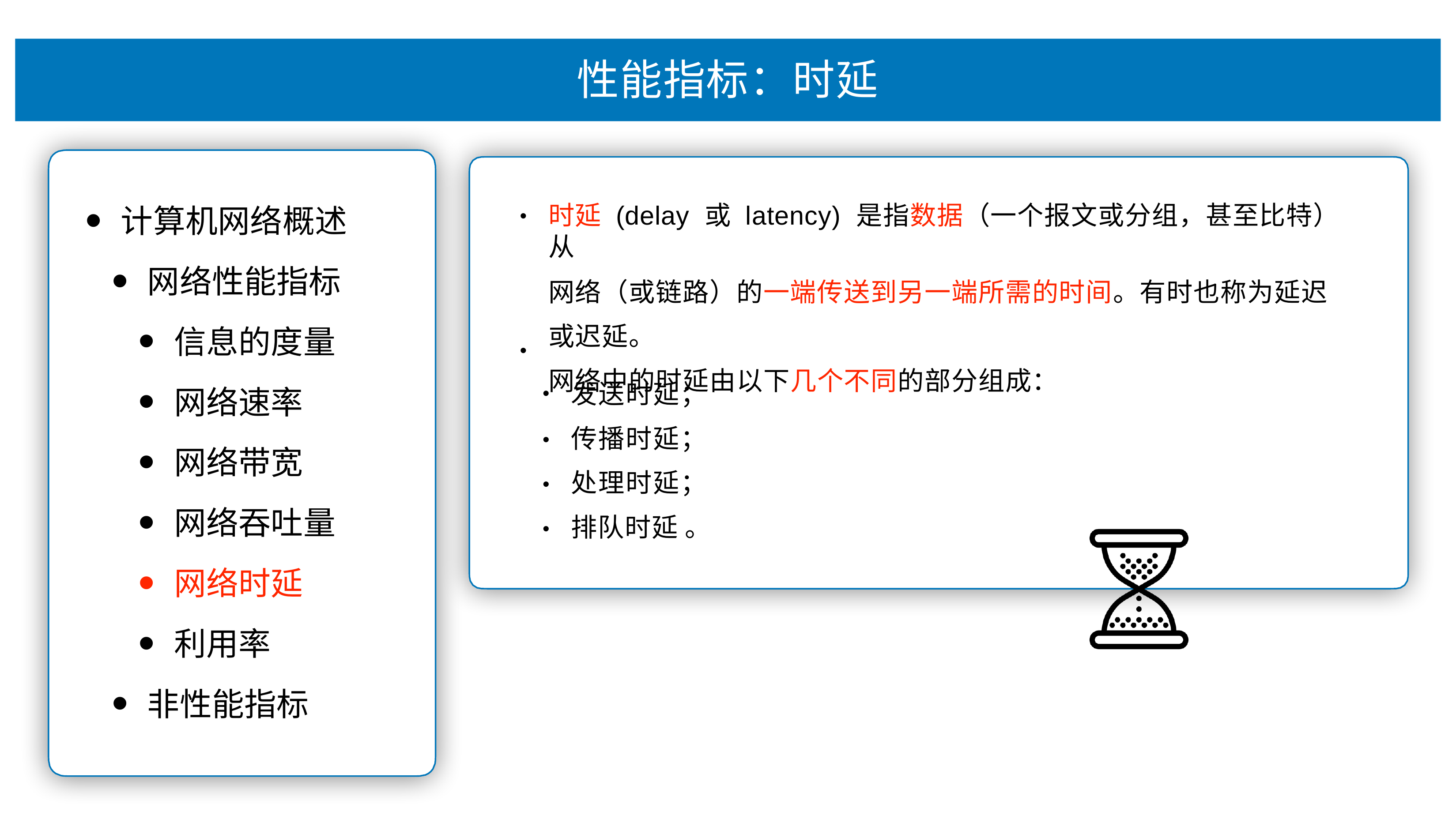

# 性能指标：时延

时延 (delay 或 latency) 是指数据（⼀个报⽂或分组，甚⾄⽐特）从
⽹络（或链路）的⼀端传送到另⼀端所需的时间。有时也称为延迟 或迟延。
⽹络中的时延由以下⼏个不同的部分组成：
计算机⽹络概述
⽹络性能指标
信息的度量
⽹络速率
⽹络带宽
⽹络吞吐量
⽹络时延
利⽤率
⾮性能指标
•
•
发送时延；  传播时延；  处理时延；  排队时延 。
•
•
•